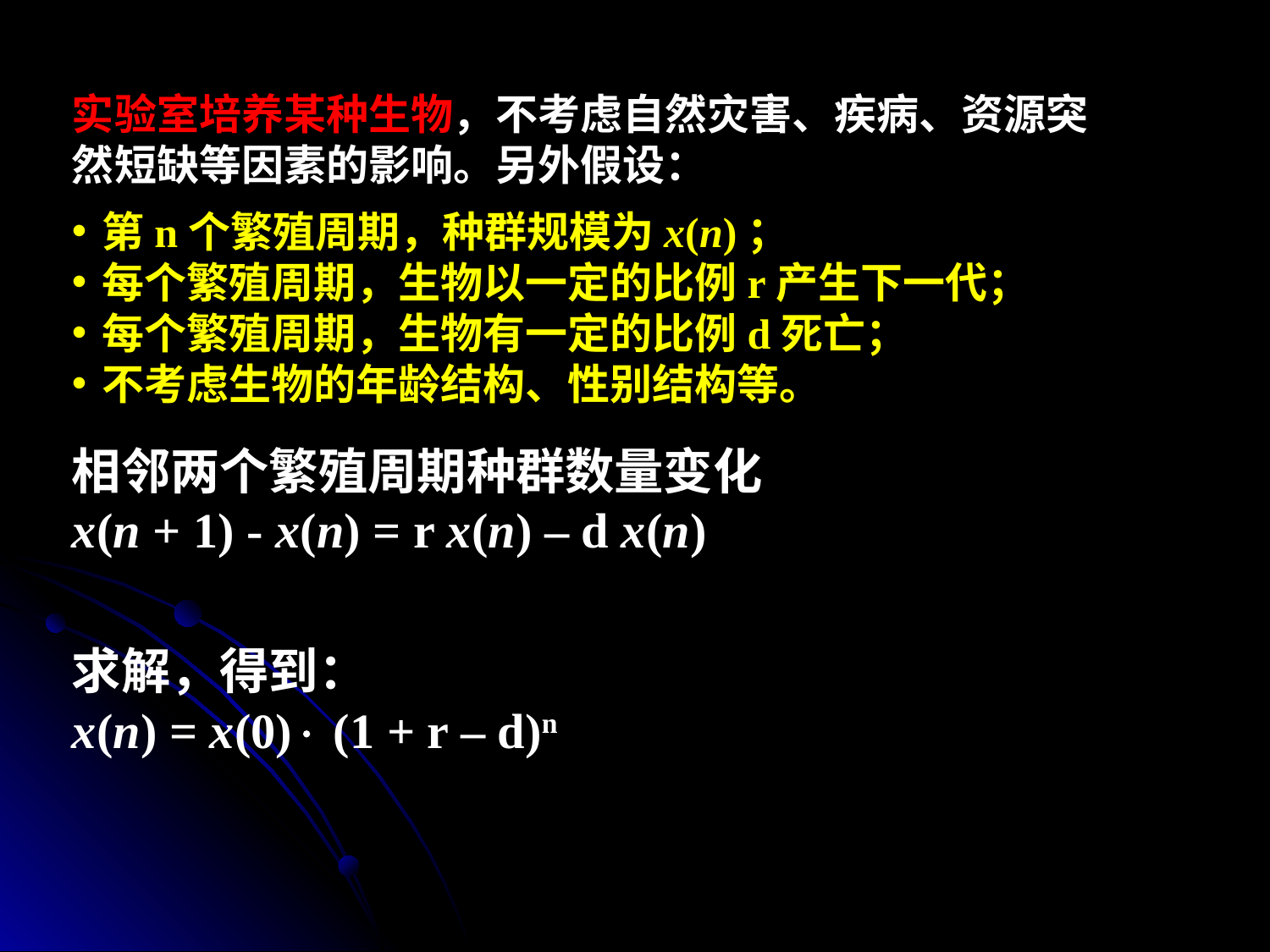

实验室培养某种生物，不考虑自然灾害、疾病、资源突然短缺等因素的影响。另外假设：
第n个繁殖周期，种群规模为x(n)；
每个繁殖周期，生物以一定的比例r产生下一代；
每个繁殖周期，生物有一定的比例d死亡；
不考虑生物的年龄结构、性别结构等。
相邻两个繁殖周期种群数量变化
x(n + 1) - x(n) = r x(n) – d x(n)
求解，得到：
x(n) = x(0)⋅ (1 + r – d)n